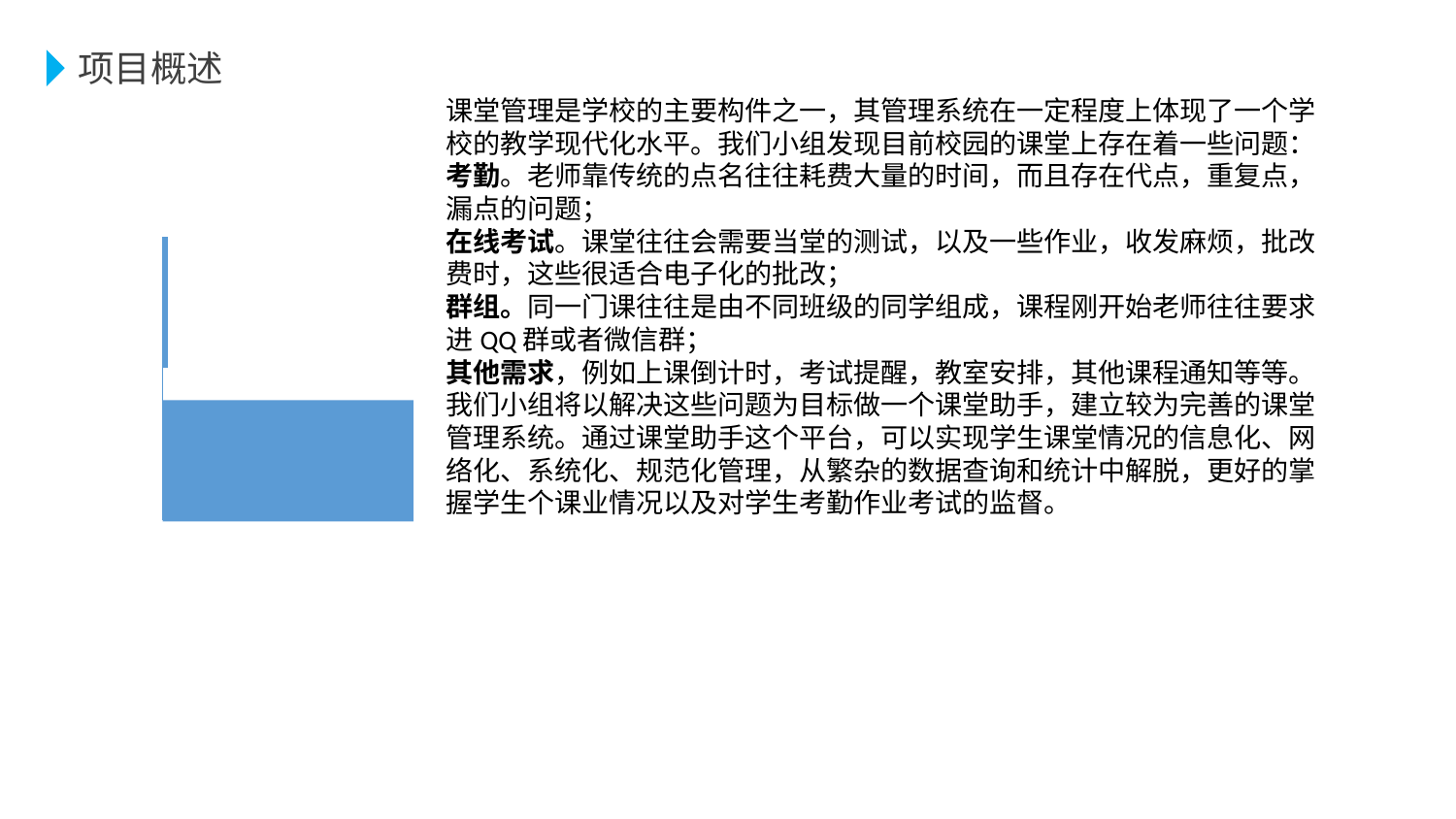

项目概述

课堂管理是学校的主要构件之一，其管理系统在一定程度上体现了一个学校的教学现代化水平。我们小组发现目前校园的课堂上存在着一些问题：
考勤。老师靠传统的点名往往耗费大量的时间，而且存在代点，重复点，漏点的问题；
在线考试。课堂往往会需要当堂的测试，以及一些作业，收发麻烦，批改费时，这些很适合电子化的批改；
群组。同一门课往往是由不同班级的同学组成，课程刚开始老师往往要求进QQ群或者微信群；
其他需求，例如上课倒计时，考试提醒，教室安排，其他课程通知等等。
我们小组将以解决这些问题为目标做一个课堂助手，建立较为完善的课堂管理系统。通过课堂助手这个平台，可以实现学生课堂情况的信息化、网络化、系统化、规范化管理，从繁杂的数据查询和统计中解脱，更好的掌握学生个课业情况以及对学生考勤作业考试的监督。